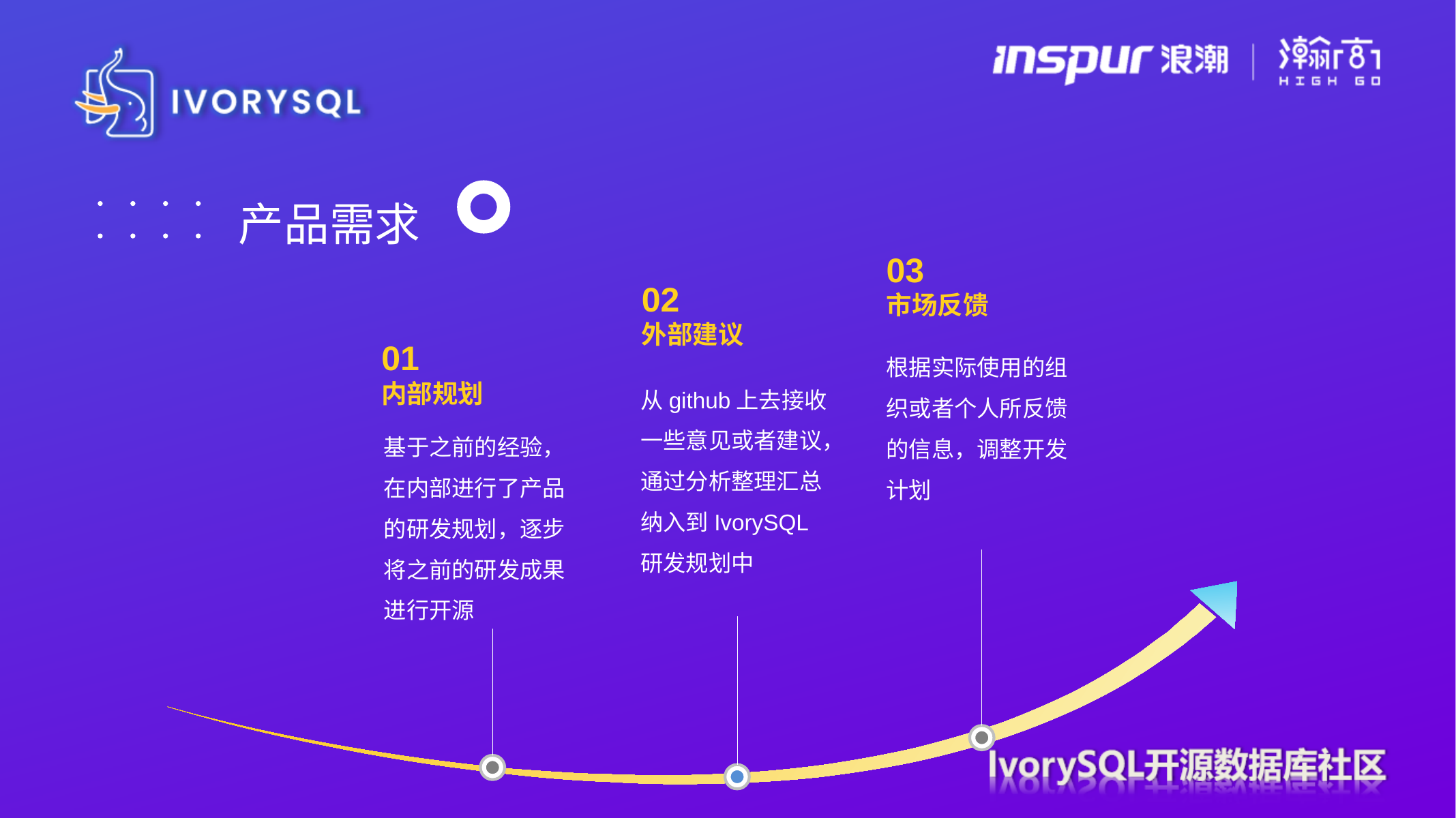

产品需求

03
市场反馈
02
外部建议
01
内部规划
根据实际使用的组织或者个人所反馈的信息，调整开发计划
从github上去接收一些意见或者建议，通过分析整理汇总纳入到IvorySQL研发规划中
基于之前的经验，在内部进行了产品的研发规划，逐步将之前的研发成果进行开源